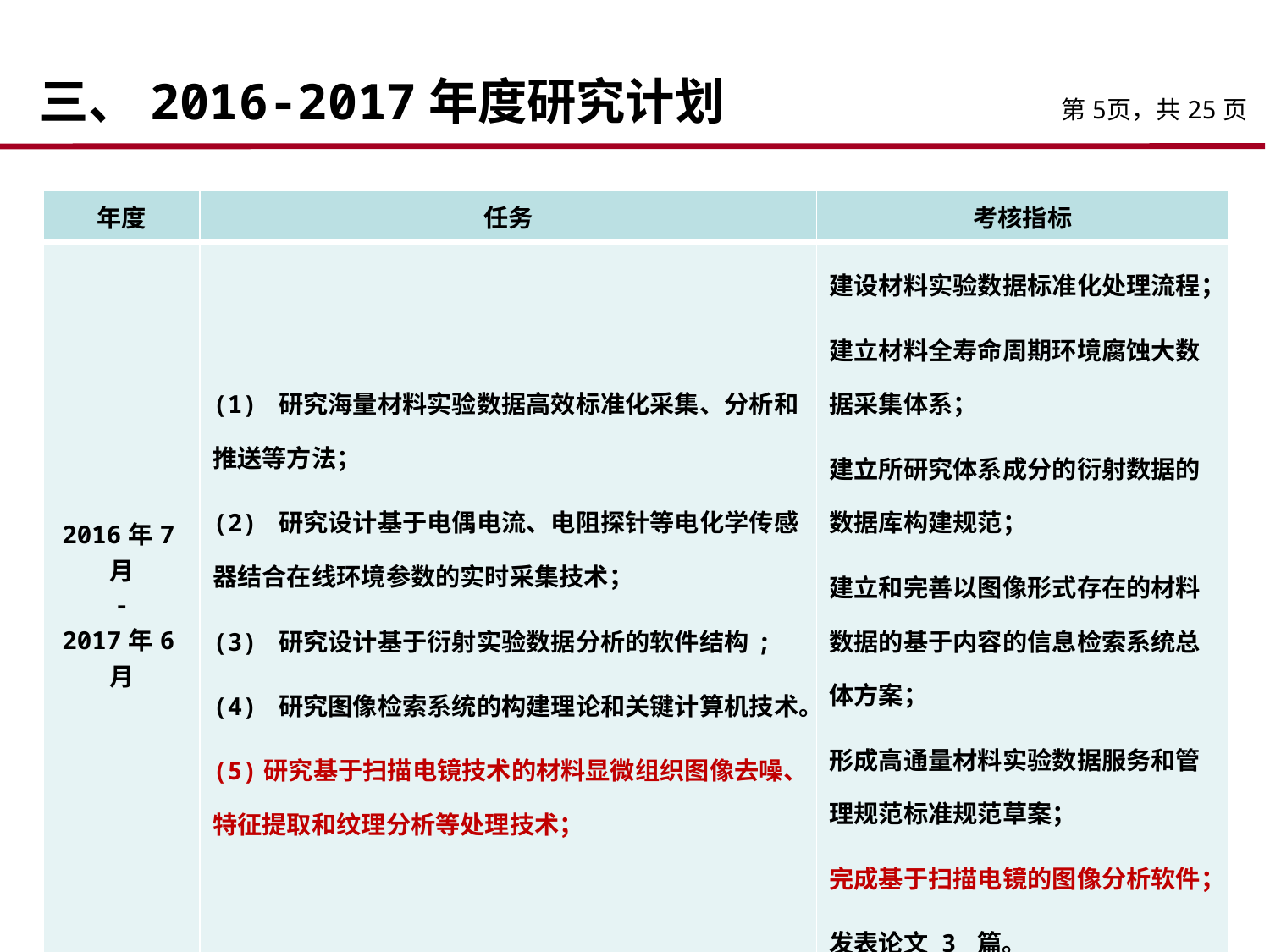

三、2016-2017年度研究计划
第5页，共25页
| 年度 | 任务 | 考核指标 |
| --- | --- | --- |
| 2016年7月 - 2017年6月 | (1) 研究海量材料实验数据高效标准化采集、分析和推送等方法； (2) 研究设计基于电偶电流、电阻探针等电化学传感器结合在线环境参数的实时采集技术； (3) 研究设计基于衍射实验数据分析的软件结构; (4) 研究图像检索系统的构建理论和关键计算机技术。 (5)研究基于扫描电镜技术的材料显微组织图像去噪、特征提取和纹理分析等处理技术； | 建设材料实验数据标准化处理流程； 建立材料全寿命周期环境腐蚀大数据采集体系； 建立所研究体系成分的衍射数据的数据库构建规范； 建立和完善以图像形式存在的材料数据的基于内容的信息检索系统总体方案； 形成高通量材料实验数据服务和管理规范标准规范草案； 完成基于扫描电镜的图像分析软件； 发表论文 3 篇。 |